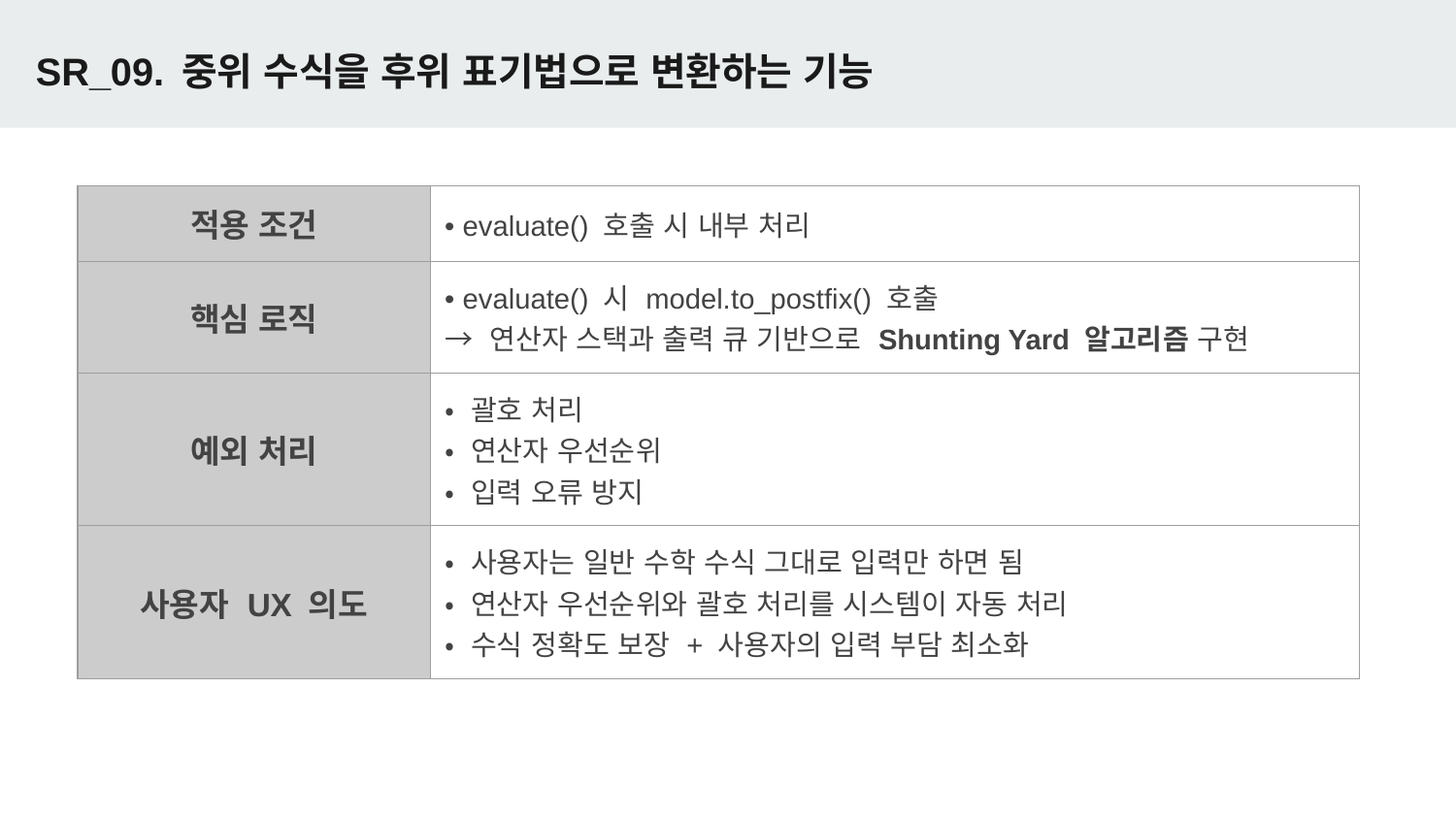

# SR_09. 중위 수식을 후위 표기법으로 변환하는 기능
| 적용 조건 | • evaluate() 호출 시 내부 처리 |
| --- | --- |
| 핵심 로직 | • evaluate() 시 model.to\_postfix() 호출 → 연산자 스택과 출력 큐 기반으로 Shunting Yard 알고리즘 구현 |
| 예외 처리 | • 괄호 처리 • 연산자 우선순위 • 입력 오류 방지 |
| 사용자 UX 의도 | • 사용자는 일반 수학 수식 그대로 입력만 하면 됨 • 연산자 우선순위와 괄호 처리를 시스템이 자동 처리 • 수식 정확도 보장 + 사용자의 입력 부담 최소화 |